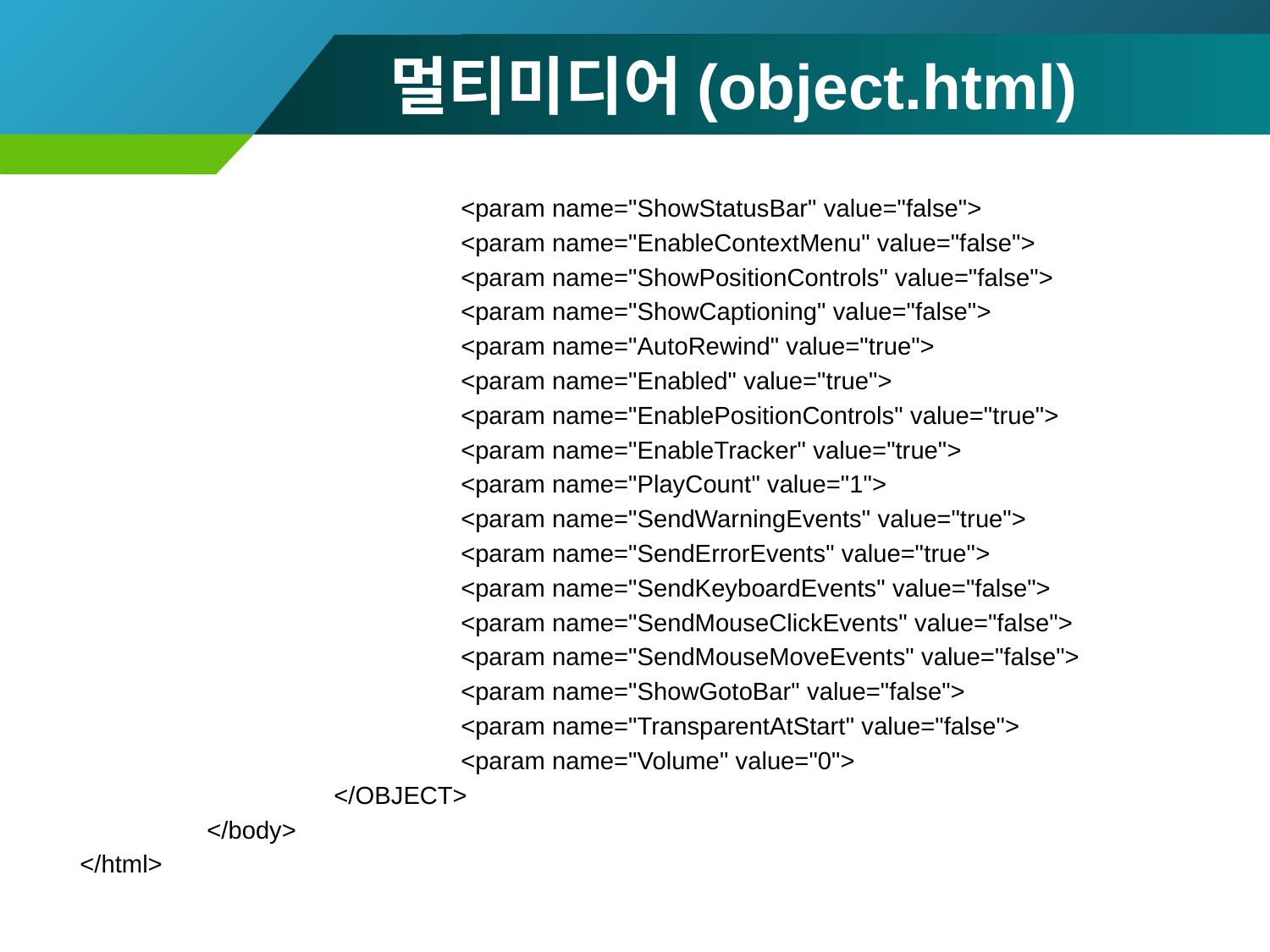

# 멀티미디어(object.html)
			<param name="ShowStatusBar" value="false">
			<param name="EnableContextMenu" value="false">
			<param name="ShowPositionControls" value="false">
			<param name="ShowCaptioning" value="false">
			<param name="AutoRewind" value="true">
			<param name="Enabled" value="true">
			<param name="EnablePositionControls" value="true">
			<param name="EnableTracker" value="true">
			<param name="PlayCount" value="1">
			<param name="SendWarningEvents" value="true">
			<param name="SendErrorEvents" value="true">
			<param name="SendKeyboardEvents" value="false">
			<param name="SendMouseClickEvents" value="false">
			<param name="SendMouseMoveEvents" value="false">
			<param name="ShowGotoBar" value="false">
			<param name="TransparentAtStart" value="false">
			<param name="Volume" value="0">
		</OBJECT>
	</body>
</html>